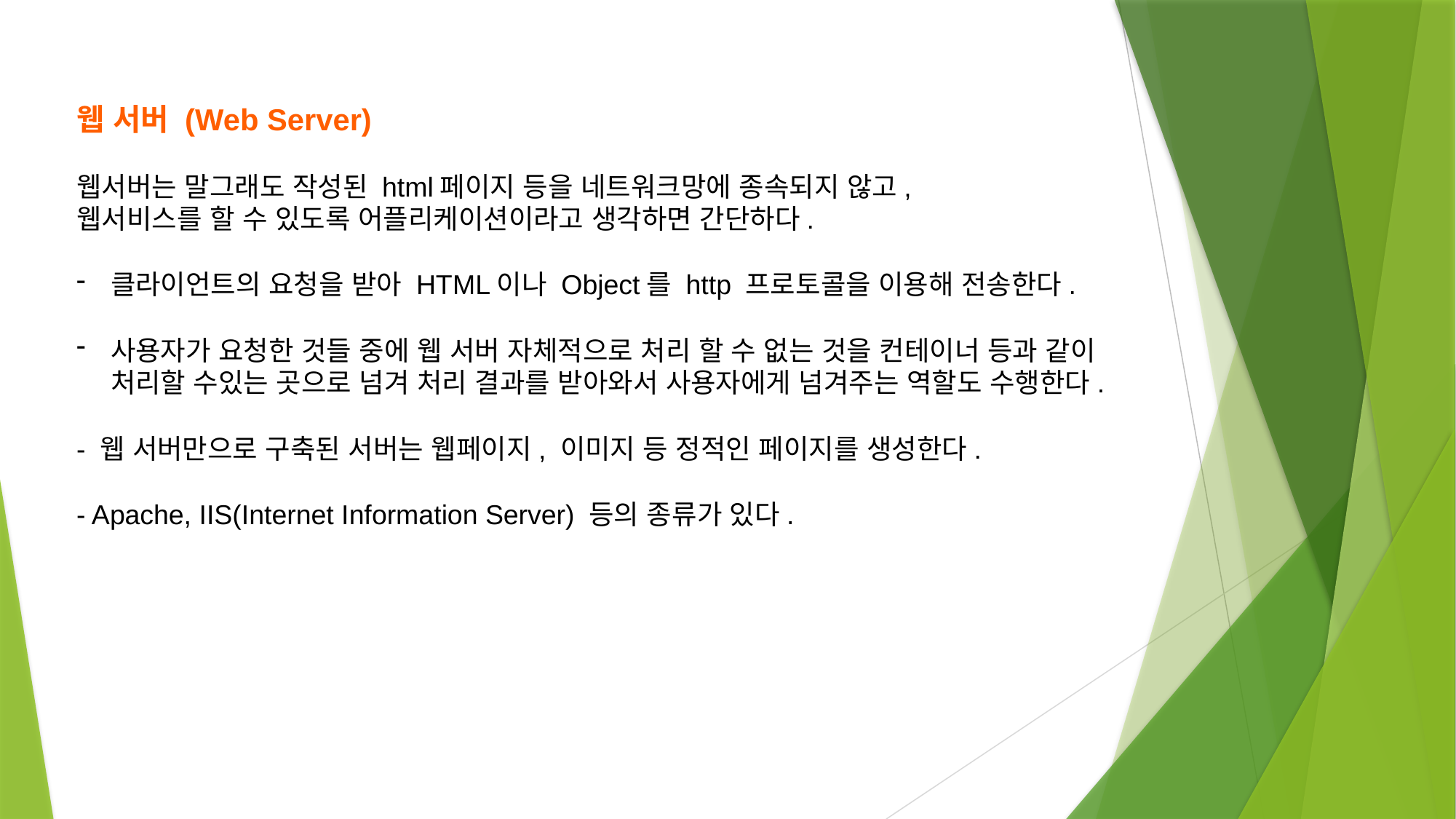

웹 서버 (Web Server)

웹서버는 말그래도 작성된 html페이지 등을 네트워크망에 종속되지 않고,
웹서비스를 할 수 있도록 어플리케이션이라고 생각하면 간단하다.

클라이언트의 요청을 받아 HTML이나 Object를 http 프로토콜을 이용해 전송한다.

사용자가 요청한 것들 중에 웹 서버 자체적으로 처리 할 수 없는 것을 컨테이너 등과 같이 처리할 수있는 곳으로 넘겨 처리 결과를 받아와서 사용자에게 넘겨주는 역할도 수행한다.

- 웹 서버만으로 구축된 서버는 웹페이지, 이미지 등 정적인 페이지를 생성한다.

- Apache, IIS(Internet Information Server) 등의 종류가 있다.